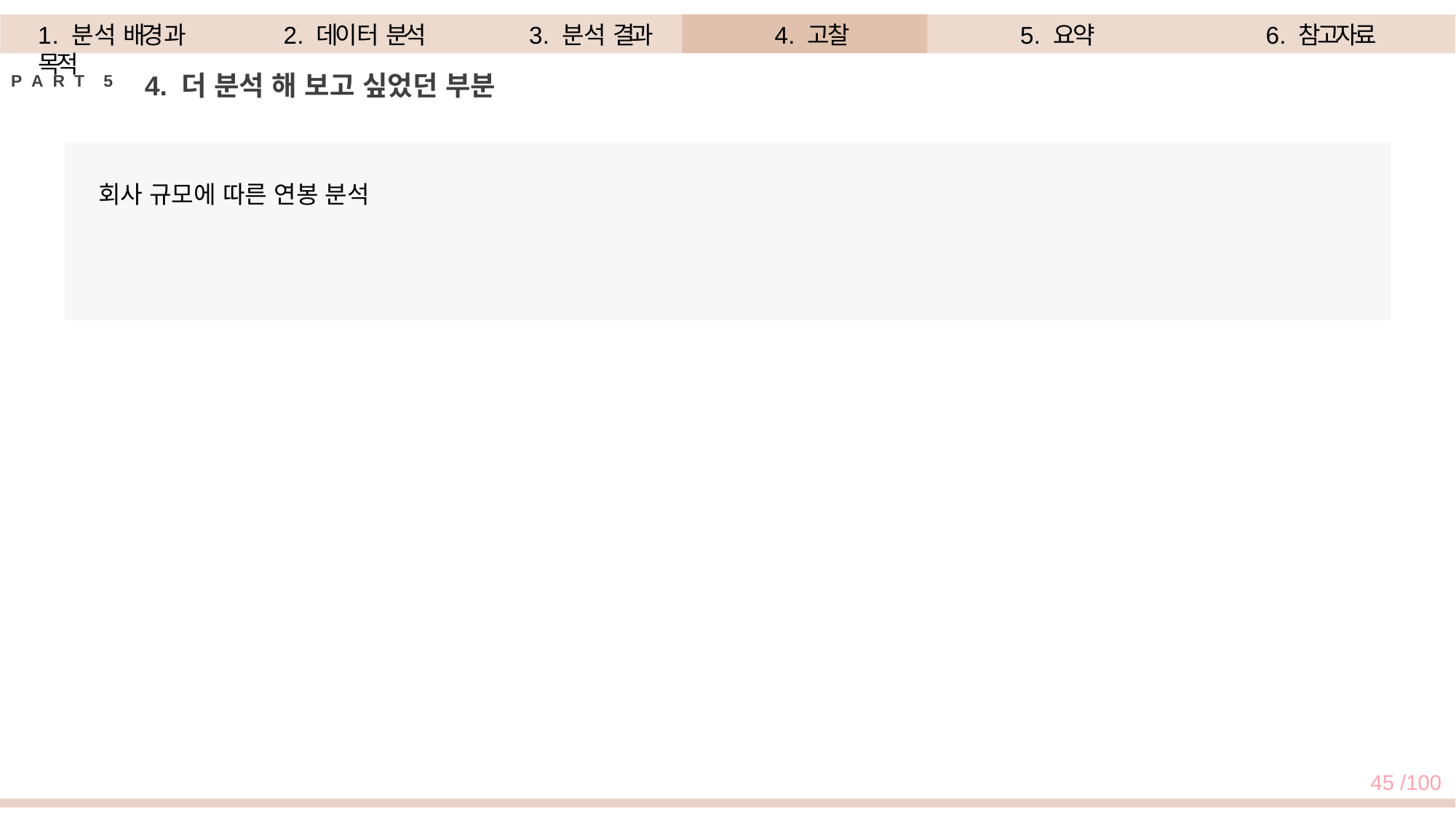

1. 분석 배경과 목적
2. 데이터 분석
3. 분석 결과
4. 고찰
5. 요약
6. 참고자료
4. 더 분석 해 보고 싶었던 부분
P  A  R  T	5

회사 규모에 따른 연봉 분석

45 /100